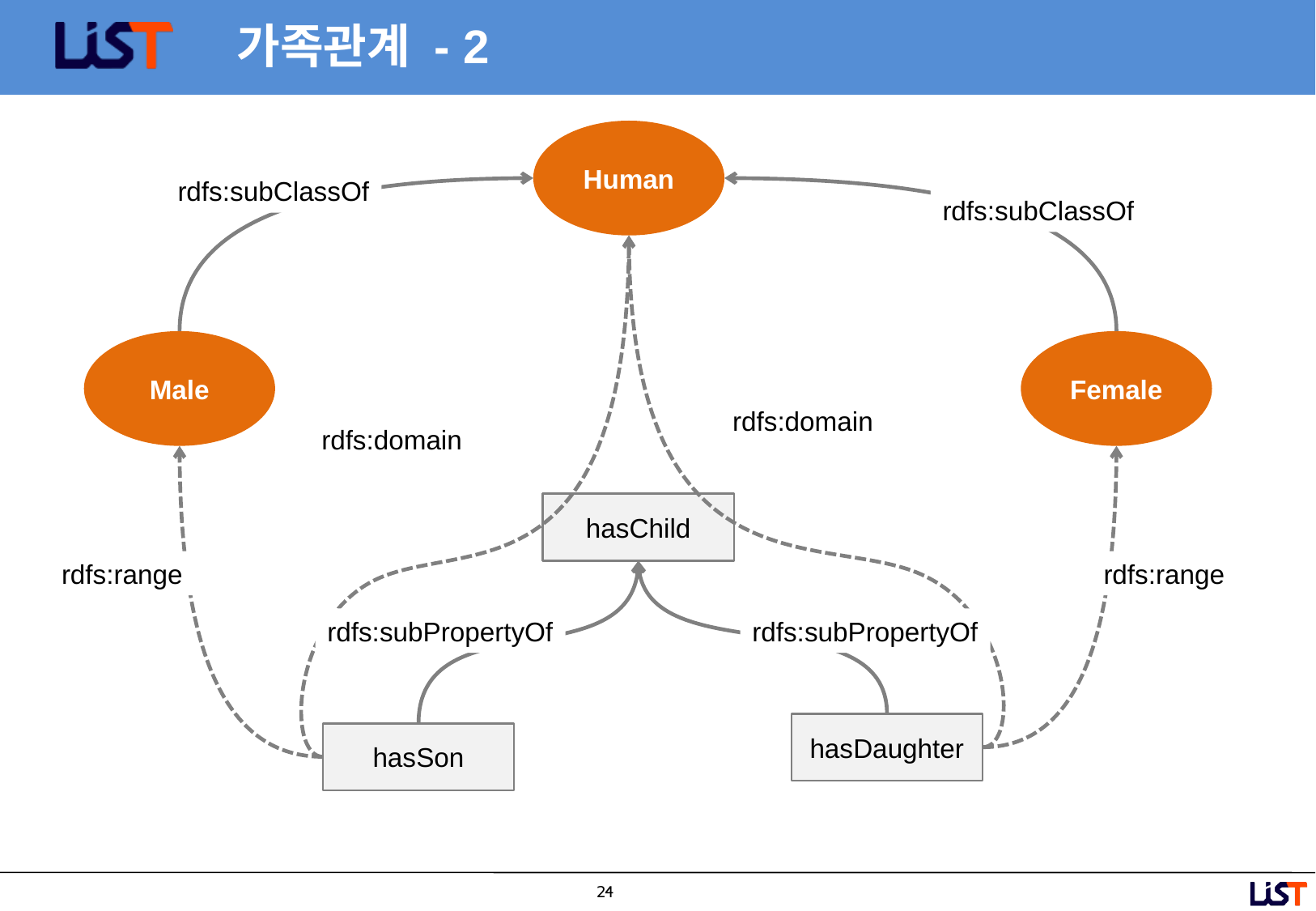

# 가족관계 - 2
Human
rdfs:subClassOf
rdfs:subClassOf
Male
Female
rdfs:domain
rdfs:domain
hasChild
rdfs:range
rdfs:range
rdfs:subPropertyOf
rdfs:subPropertyOf
hasDaughter
hasSon